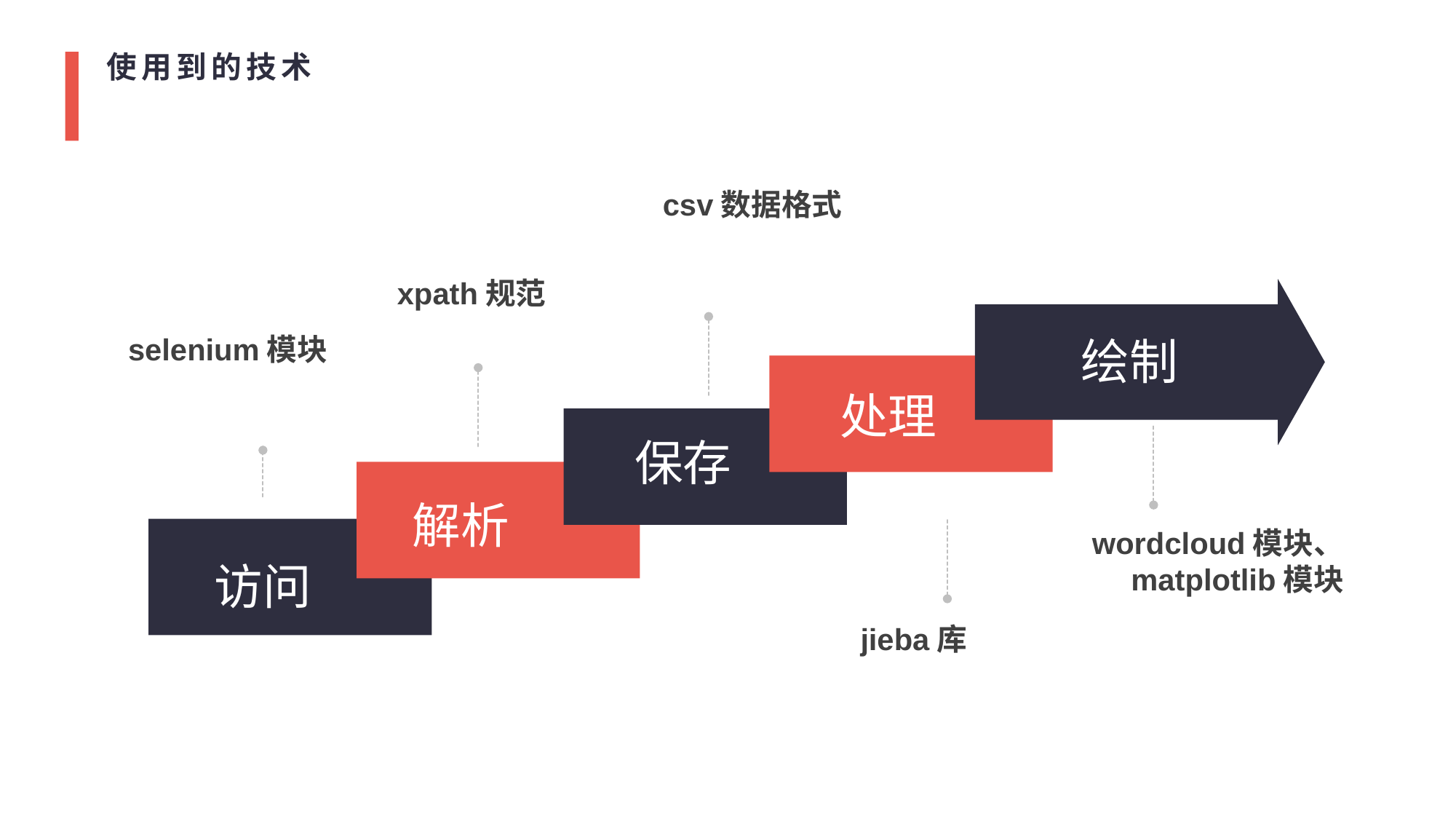

使用到的技术

csv数据格式
xpath规范

selenium模块
绘制

处理

保存

解析

wordcloud模块、
matplotlib模块
访问

jieba库